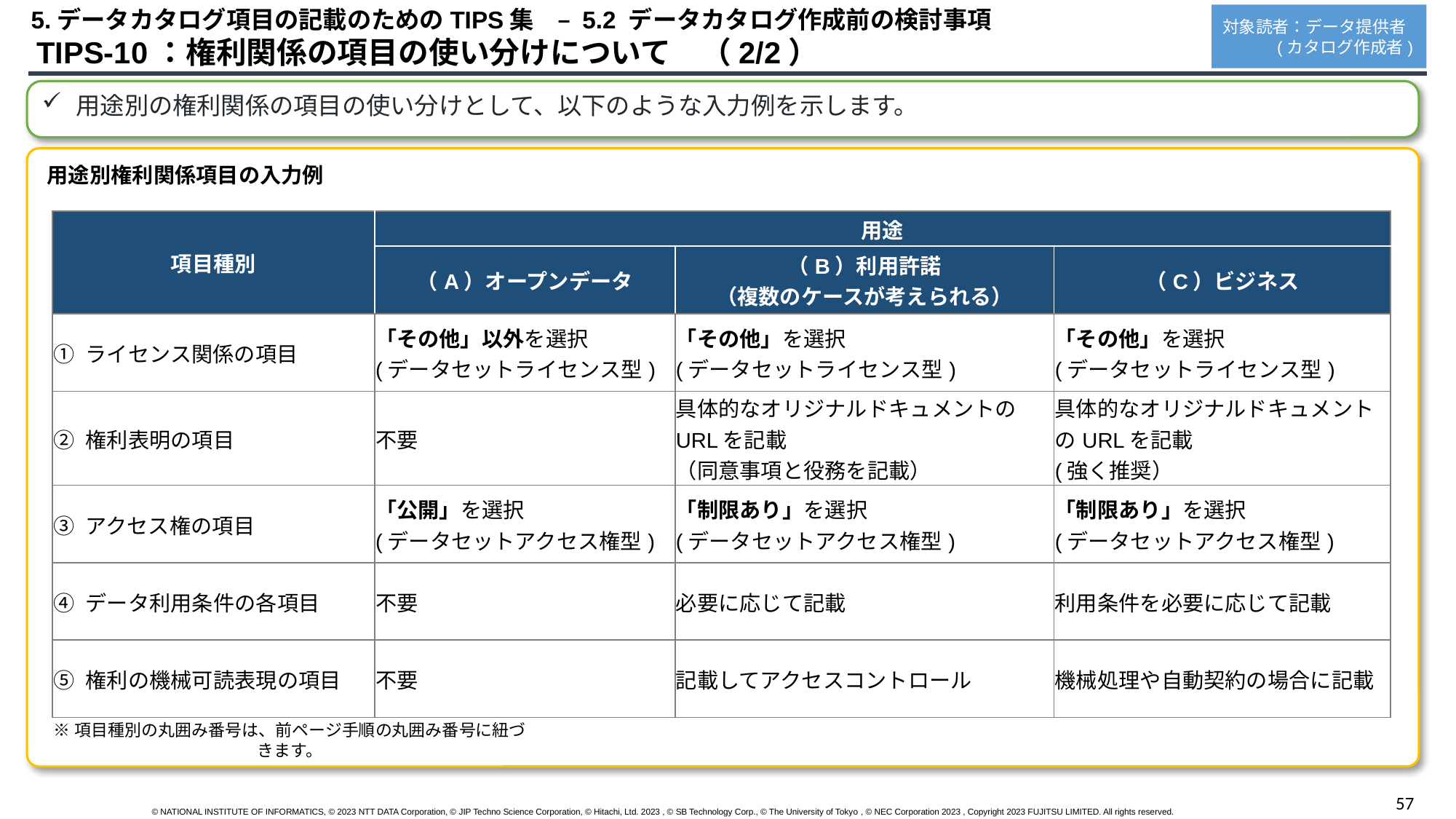

5.データカタログ項目の記載のためのTIPS集　– 5.2 データカタログ作成前の検討事項
対象読者：データ提供者
           (カタログ作成者)
 TIPS-10：権利関係の項目の使い分けについて　（2/2）
用途別の権利関係の項目の使い分けとして、以下のような入力例を示します。

用途別権利関係項目の入力例
| 項目種別 | 用途 | 用途 |  |
| --- | --- | --- | --- |
| 項目種別 | （A）オープンデータ | （B）利用許諾 （複数のケースが考えられる） | （C）ビジネス |
| ① ライセンス関係の項目 | 「その他」以外を選択 (データセットライセンス型) | 「その他」を選択 (データセットライセンス型) | 「その他」を選択 (データセットライセンス型) |
| ② 権利表明の項目 | 不要 | 具体的なオリジナルドキュメントのURLを記載 （同意事項と役務を記載） | 具体的なオリジナルドキュメントのURLを記載 (強く推奨） |
| ③ アクセス権の項目 | 「公開」を選択 (データセットアクセス権型) | 「制限あり」を選択 (データセットアクセス権型) | 「制限あり」を選択 (データセットアクセス権型) |
| ④ データ利用条件の各項目 | 不要 | 必要に応じて記載 | 利用条件を必要に応じて記載 |
| ⑤ 権利の機械可読表現の項目 | 不要 | 記載してアクセスコントロール | 機械処理や自動契約の場合に記載 |
※項目種別の丸囲み番号は、前ページ手順の丸囲み番号に紐づきます。